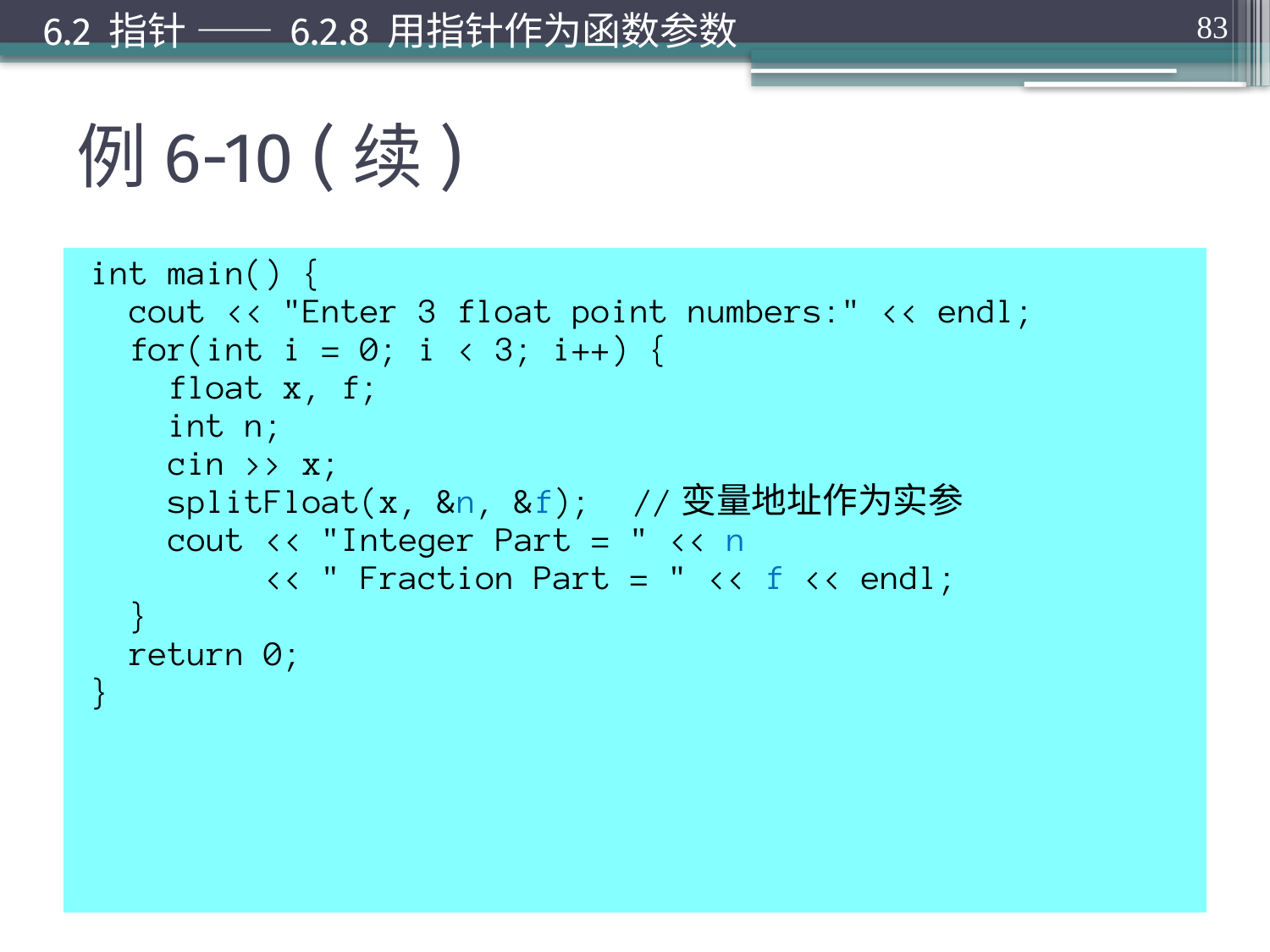

6.2 指针 —— 6.2.8 用指针作为函数参数
83
# 例6-10 (续)
int main() {
  cout << "Enter 3 float point numbers:" << endl;
  for(int i = 0; i < 3; i++) {
    float x, f;
    int n;
    cin >> x;
    splitFloat(x, &n, &f);	//变量地址作为实参
    cout << "Integer Part = " << n
         << " Fraction Part = " << f << endl;
  }
  return 0;
}